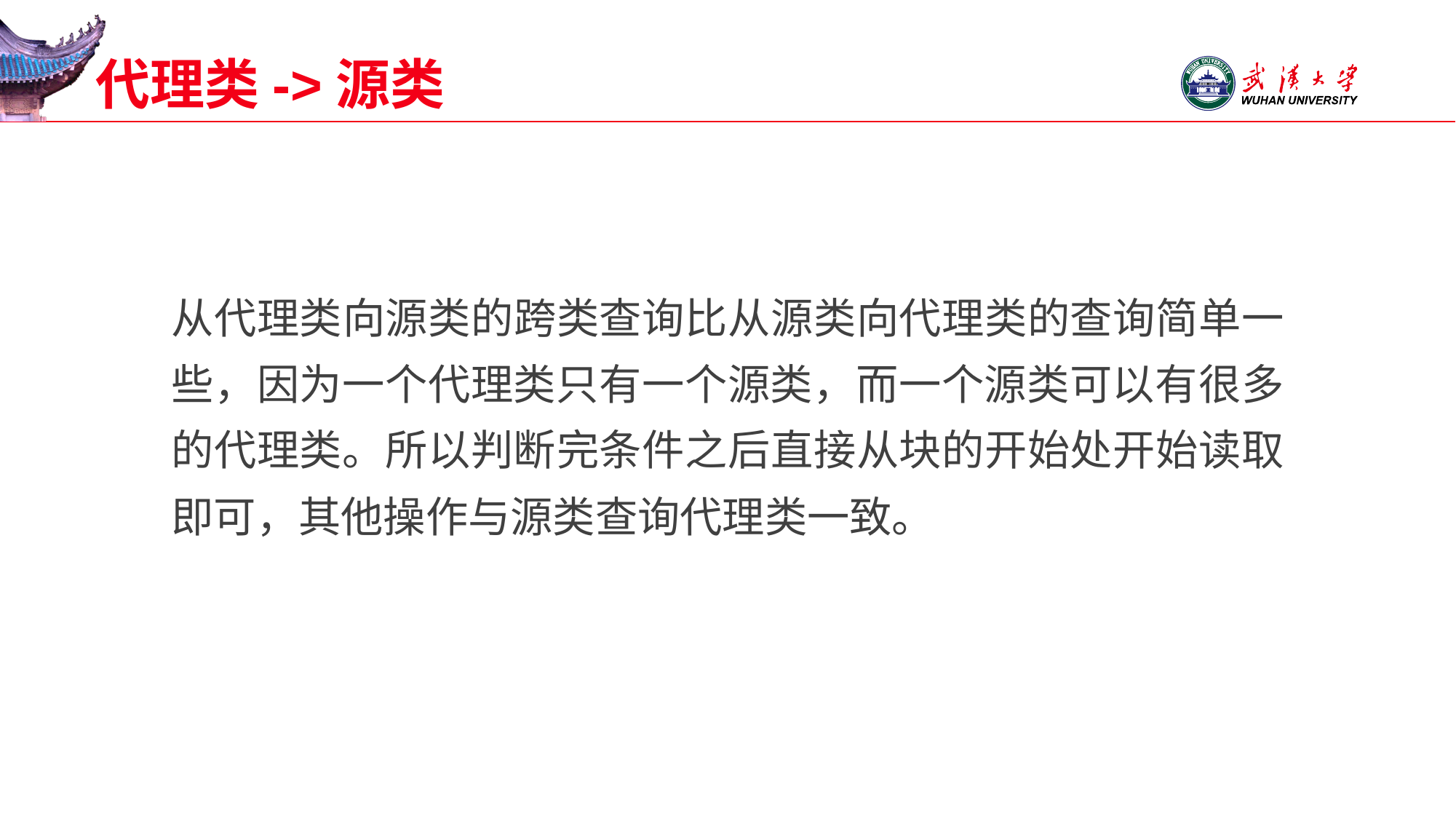

# 代理类->源类
从代理类向源类的跨类查询比从源类向代理类的查询简单一些，因为一个代理类只有一个源类，而一个源类可以有很多的代理类。所以判断完条件之后直接从块的开始处开始读取即可，其他操作与源类查询代理类一致。